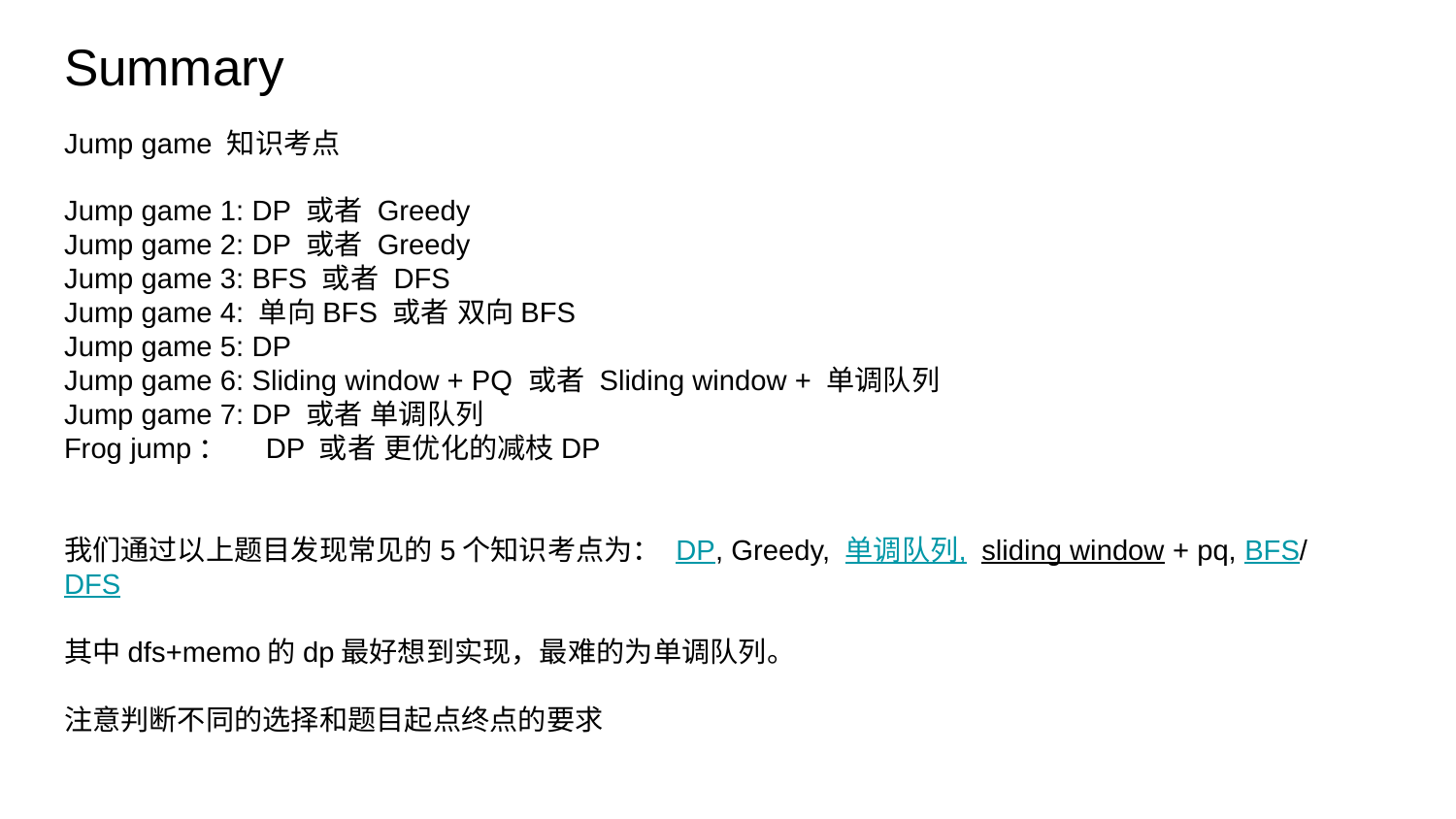

# Summary
Jump game 知识考点

Jump game 1: DP 或者 Greedy
Jump game 2: DP 或者 Greedy
Jump game 3: BFS 或者 DFS
Jump game 4: 单向BFS 或者 双向BFS
Jump game 5: DP
Jump game 6: Sliding window + PQ 或者 Sliding window + 单调队列
Jump game 7: DP 或者 单调队列
Frog jump：    DP 或者 更优化的减枝DP

我们通过以上题目发现常见的5个知识考点为： DP, Greedy, 单调队列, sliding window + pq, BFS/DFS

其中dfs+memo的dp最好想到实现，最难的为单调队列。

注意判断不同的选择和题目起点终点的要求